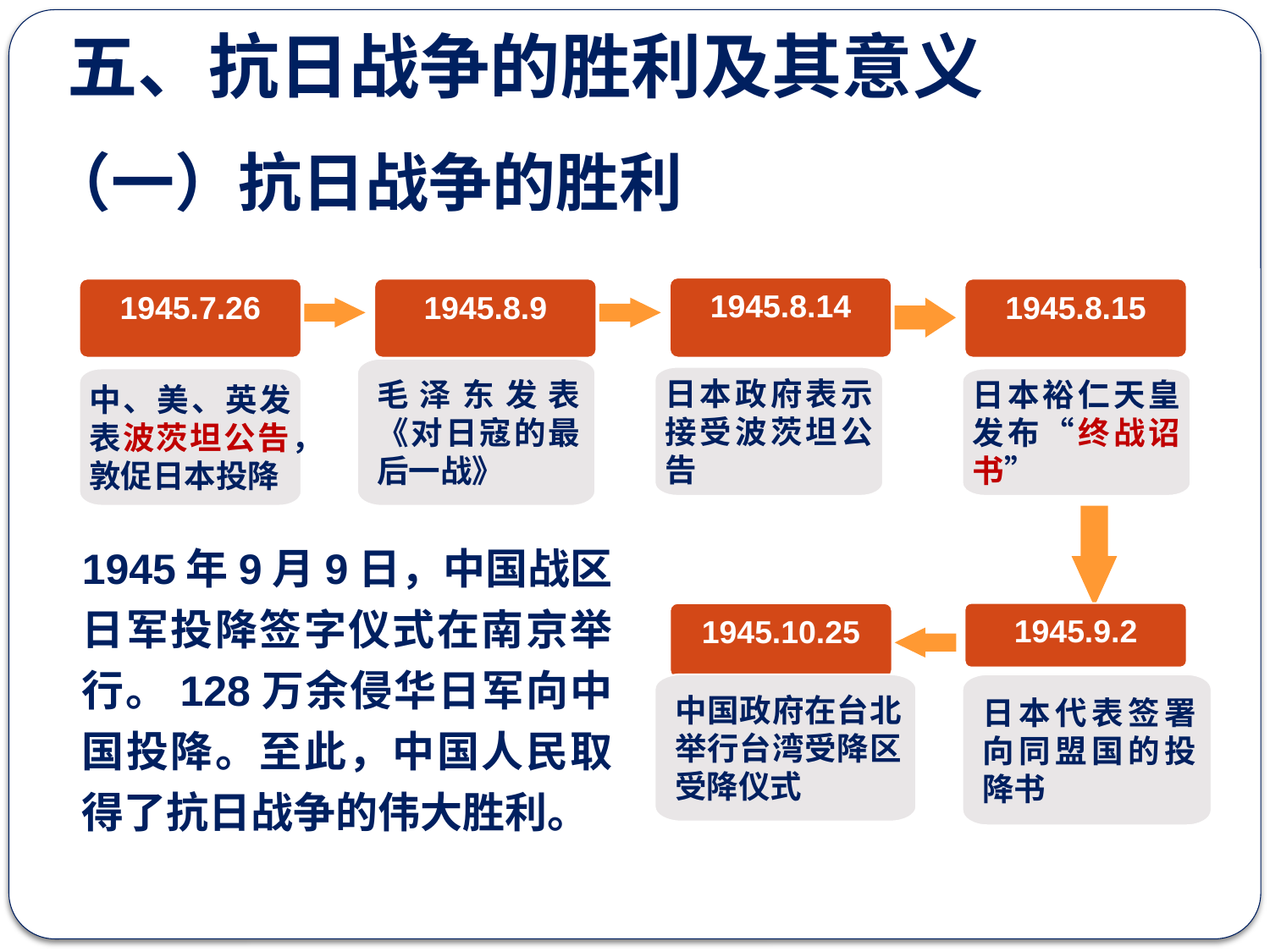

五、抗日战争的胜利及其意义
（一）抗日战争的胜利
1945.8.14
1945.7.26
1945.8.9
1945.8.15

毛泽东发表《对日寇的最后一战》
日本政府表示接受波茨坦公告
中、美、英发表波茨坦公告，敦促日本投降
日本裕仁天皇发布“终战诏书”

1945.9.2
1945.10.25

中国政府在台北举行台湾受降区受降仪式
日本代表签署向同盟国的投降书
1945年9月9日，中国战区日军投降签字仪式在南京举行。128万余侵华日军向中国投降。至此，中国人民取得了抗日战争的伟大胜利。